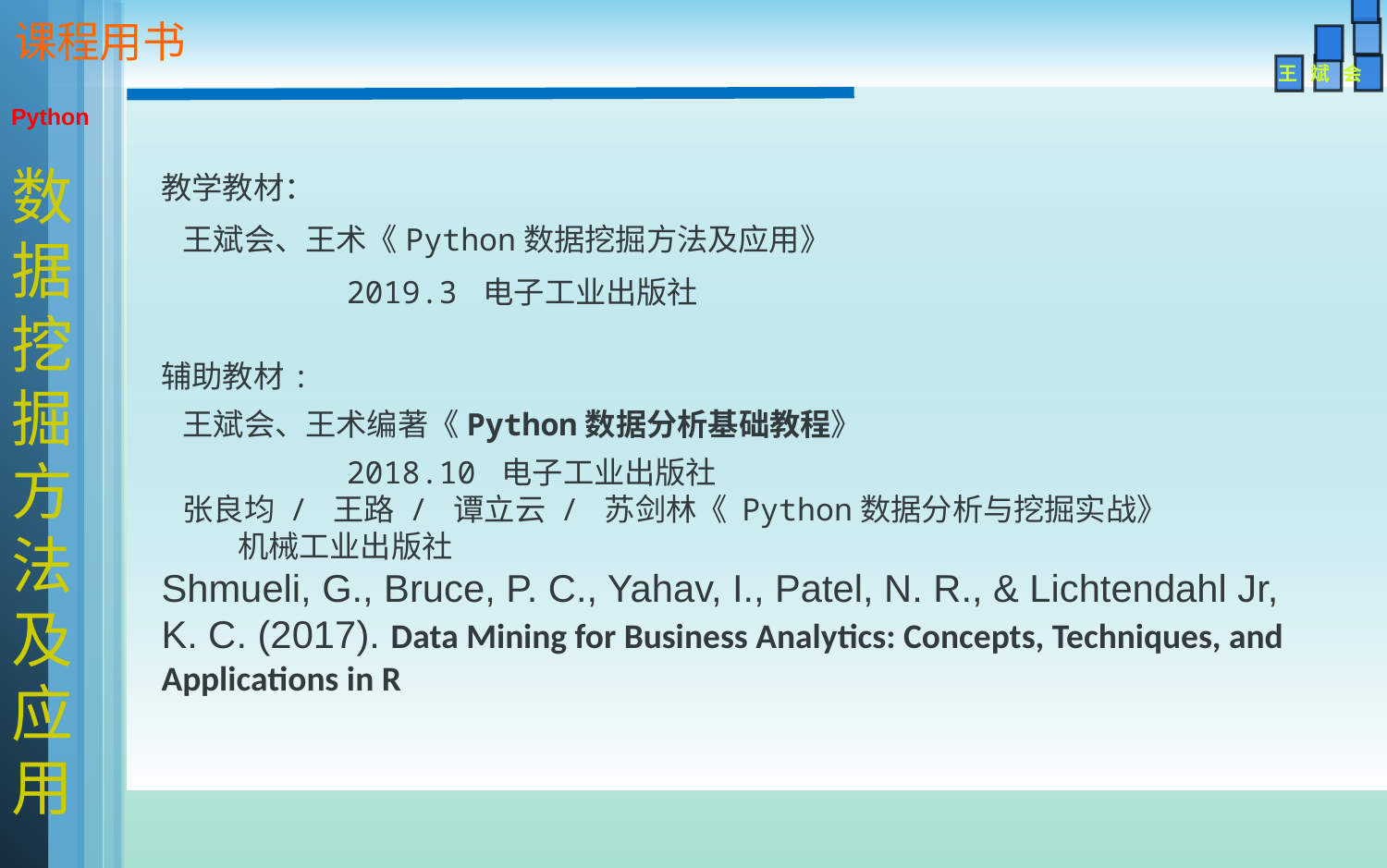

课程用书
王   斌   会
Python

数据挖掘方法及应用
教学教材：
  王斌会、王术《Python数据挖掘方法及应用》
          2019.3 电子工业出版社

辅助教材:
  王斌会、王术编著《Python数据分析基础教程》
          2018.10 电子工业出版社
  张良均 / 王路 / 谭立云 / 苏剑林《 Python数据分析与挖掘实战》
           机械工业出版社 
Shmueli, G., Bruce, P. C., Yahav, I., Patel, N. R., & Lichtendahl Jr, K. C. (2017). Data Mining for Business Analytics: Concepts, Techniques, and Applications in R